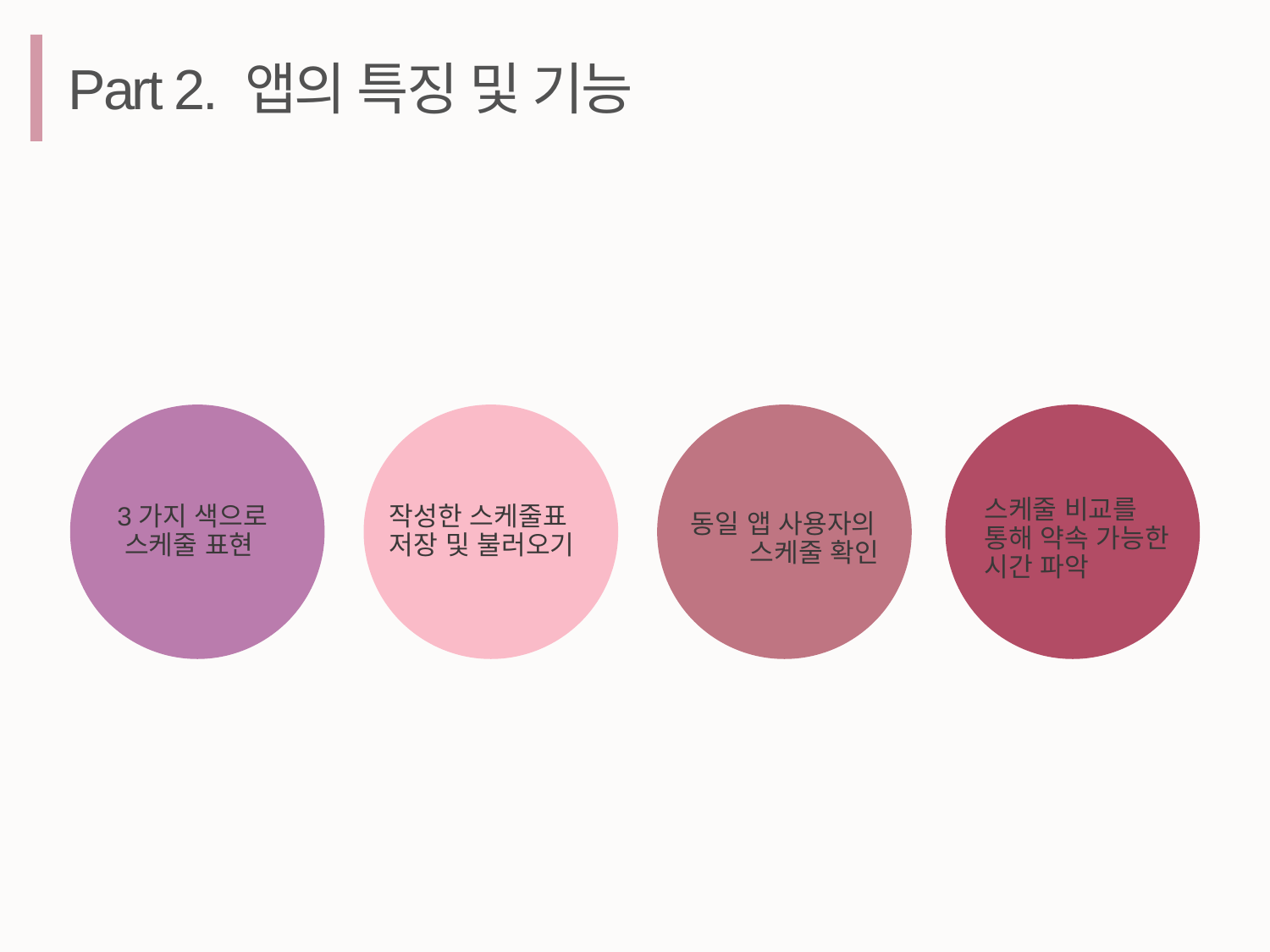

Part 2. 앱의 특징 및 기능

# 3가지 색으로 스케줄 표현
작성한 스케줄표 저장 및 불러오기
동일 앱 사용자의          스케줄 확인
스케줄 비교를 통해 약속 가능한 시간 파악